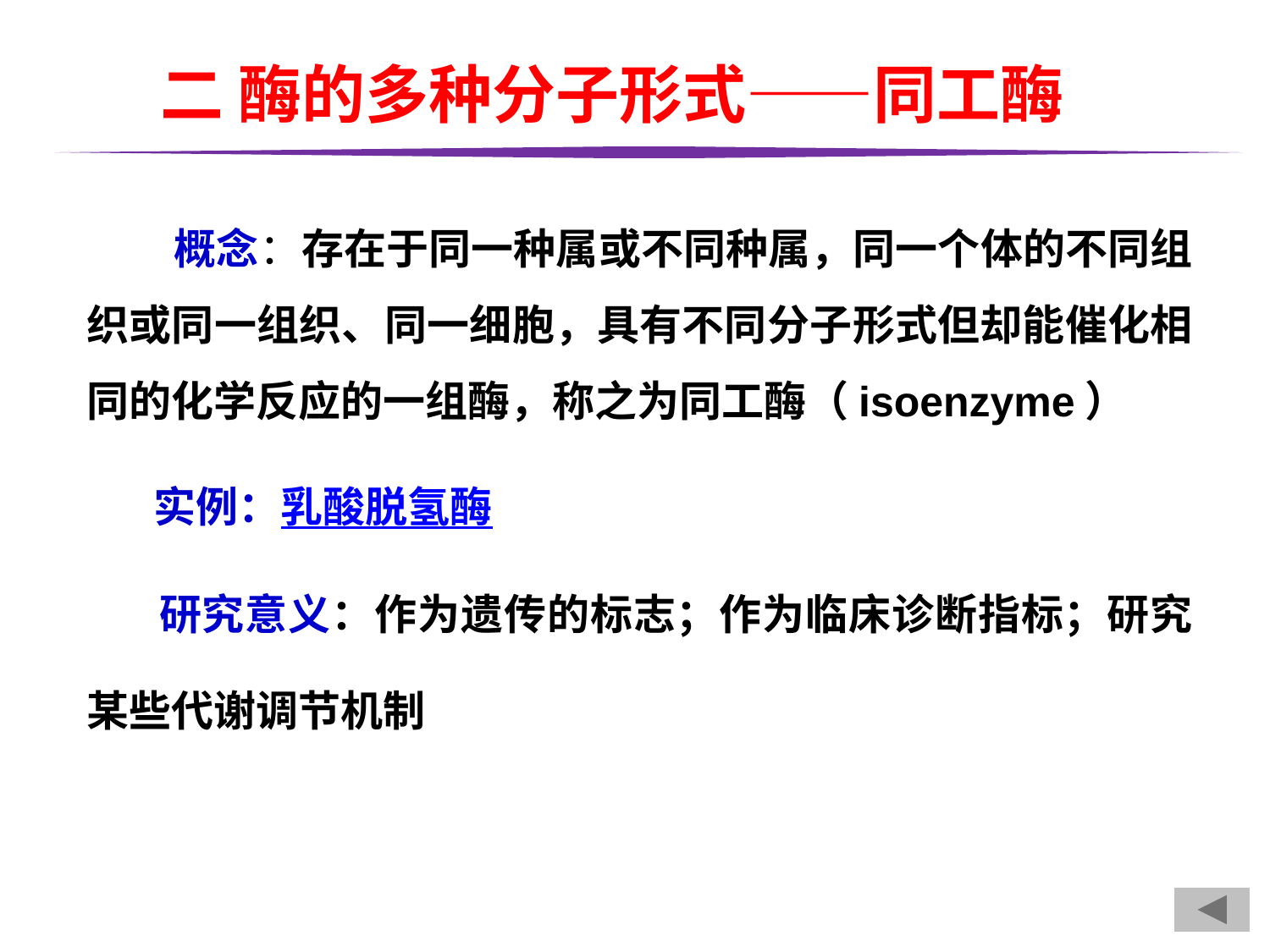

# 二 酶的多种分子形式——同工酶
        概念：存在于同一种属或不同种属，同一个体的不同组织或同一组织、同一细胞，具有不同分子形式但却能催化相同的化学反应的一组酶，称之为同工酶（isoenzyme）
      实例：乳酸脱氢酶
      研究意义：作为遗传的标志；作为临床诊断指标；研究某些代谢调节机制